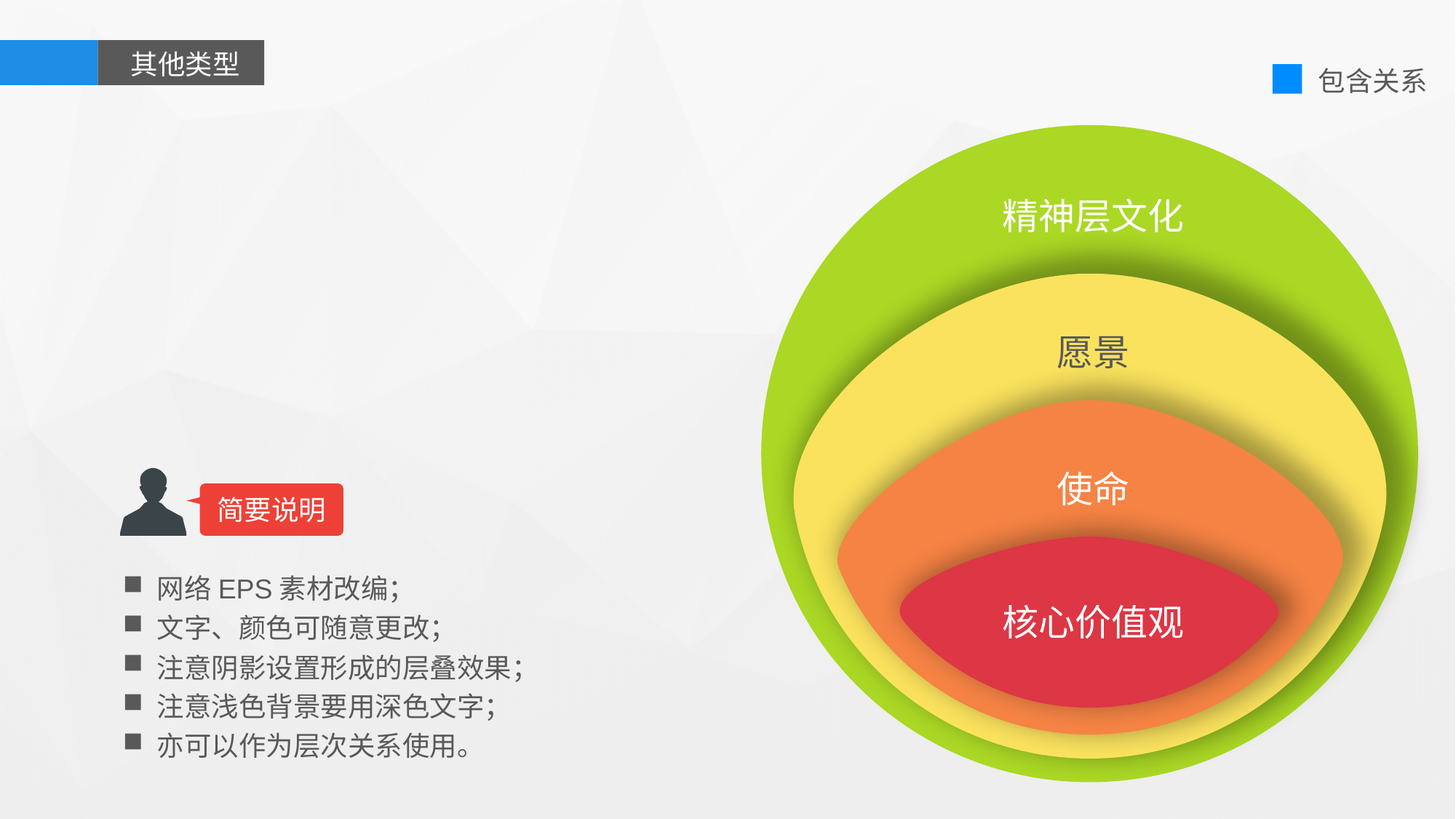

其他类型
包含关系

精神层文化
愿景
使命

简要说明

网络EPS素材改编；
文字、颜色可随意更改；
注意阴影设置形成的层叠效果；
注意浅色背景要用深色文字；
亦可以作为层次关系使用。
核心价值观